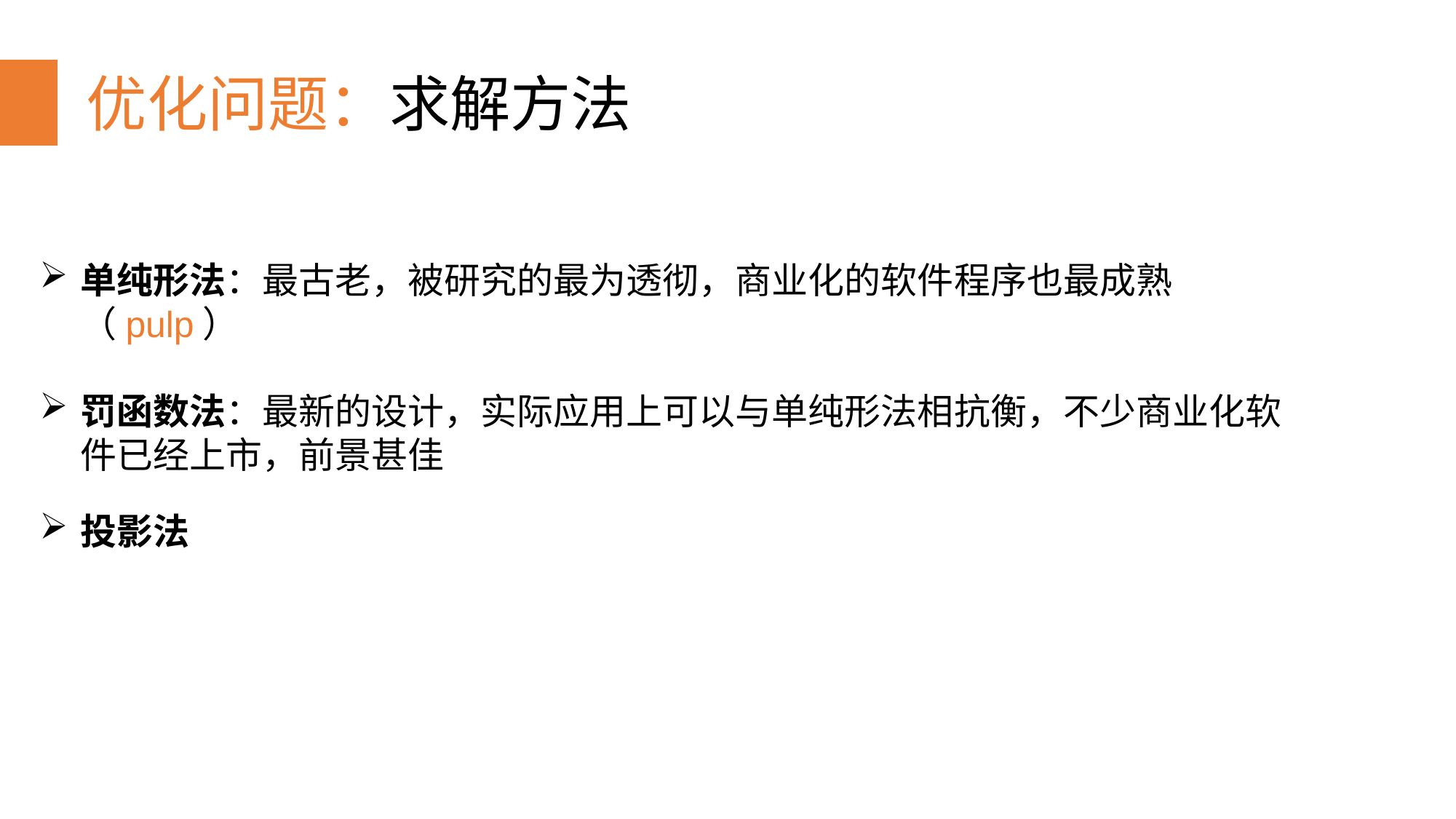

优化问题：求解方法

单纯形法：最古老，被研究的最为透彻，商业化的软件程序也最成熟（pulp）
罚函数法：最新的设计，实际应用上可以与单纯形法相抗衡，不少商业化软件已经上市，前景甚佳

投影法